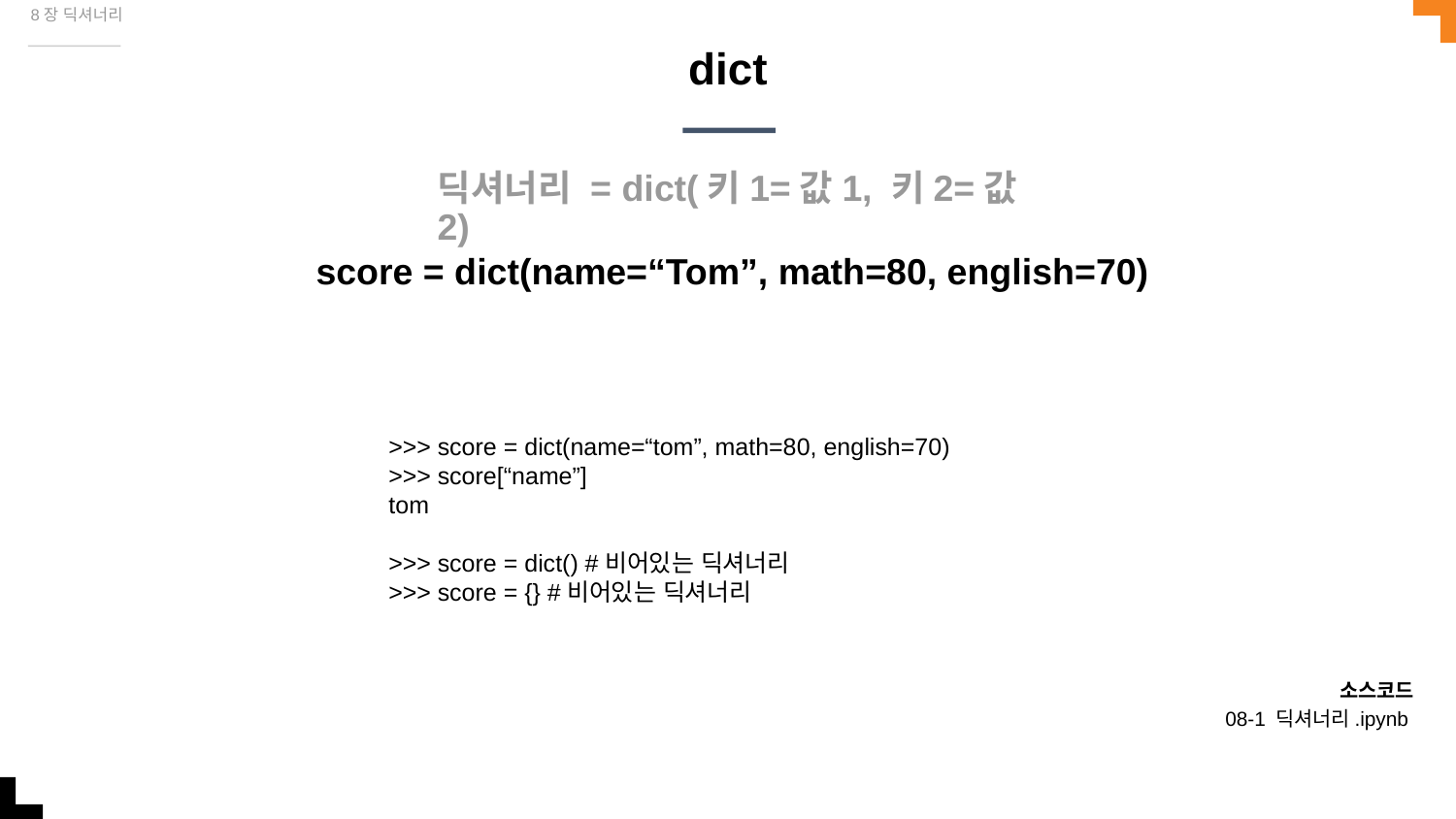

8장 딕셔너리
# dict
딕셔너리 = dict(키1=값1, 키2=값2)
score = dict(name=“Tom”, math=80, english=70)
>>> score = dict(name=“tom”, math=80, english=70)
>>> score[“name”]
tom

>>> score = dict() #비어있는 딕셔너리
>>> score = {} #비어있는 딕셔너리
소스코드
08-1 딕셔너리.ipynb